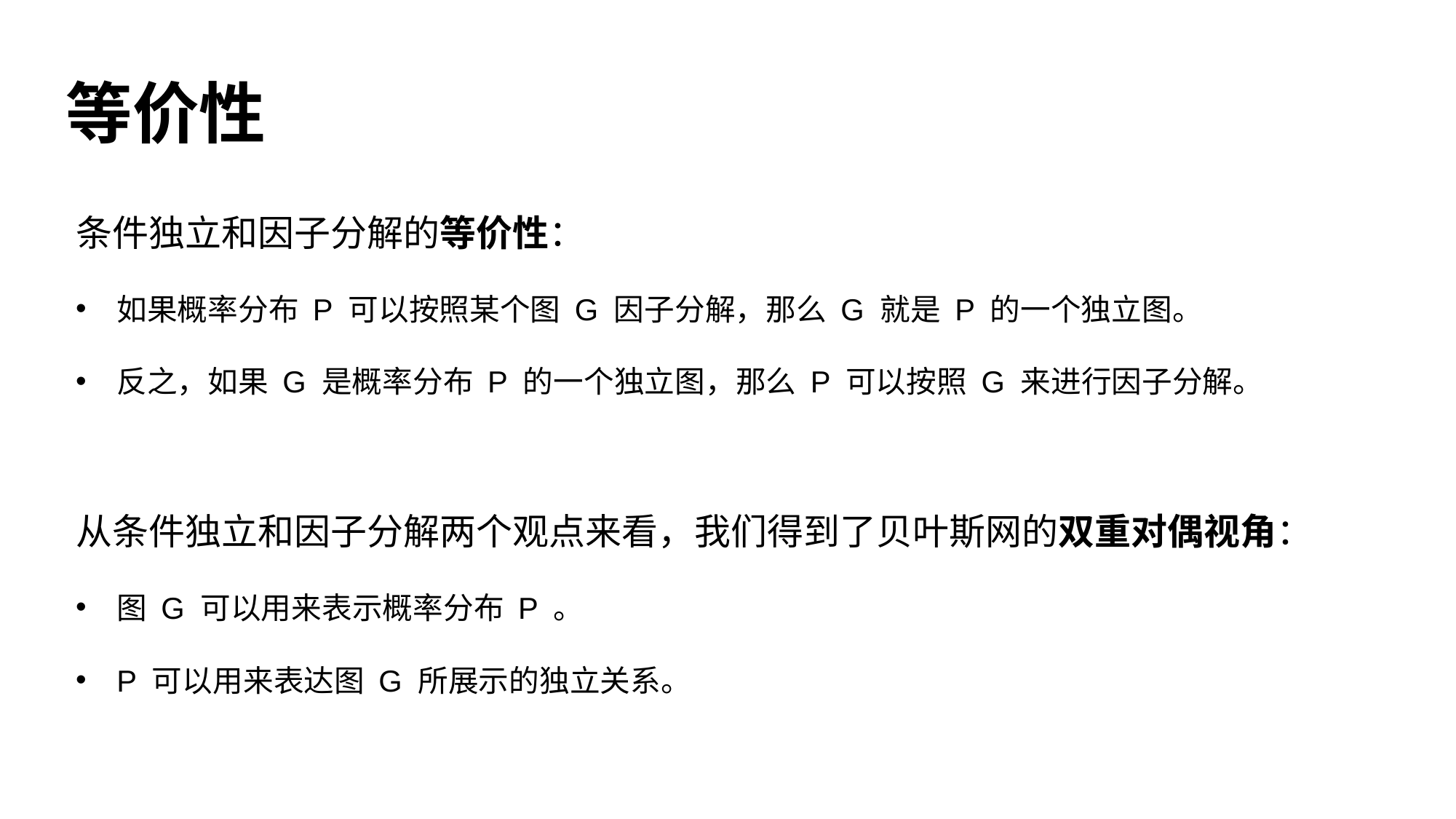

# 等价性
条件独立和因子分解的等价性：

如果概率分布 P 可以按照某个图 G 因子分解，那么 G 就是 P 的一个独立图。

反之，如果 G 是概率分布 P 的一个独立图，那么 P 可以按照 G 来进行因子分解。

从条件独立和因子分解两个观点来看，我们得到了贝叶斯网的双重对偶视角：

图 G 可以用来表示概率分布 P 。

P 可以用来表达图 G 所展示的独立关系。